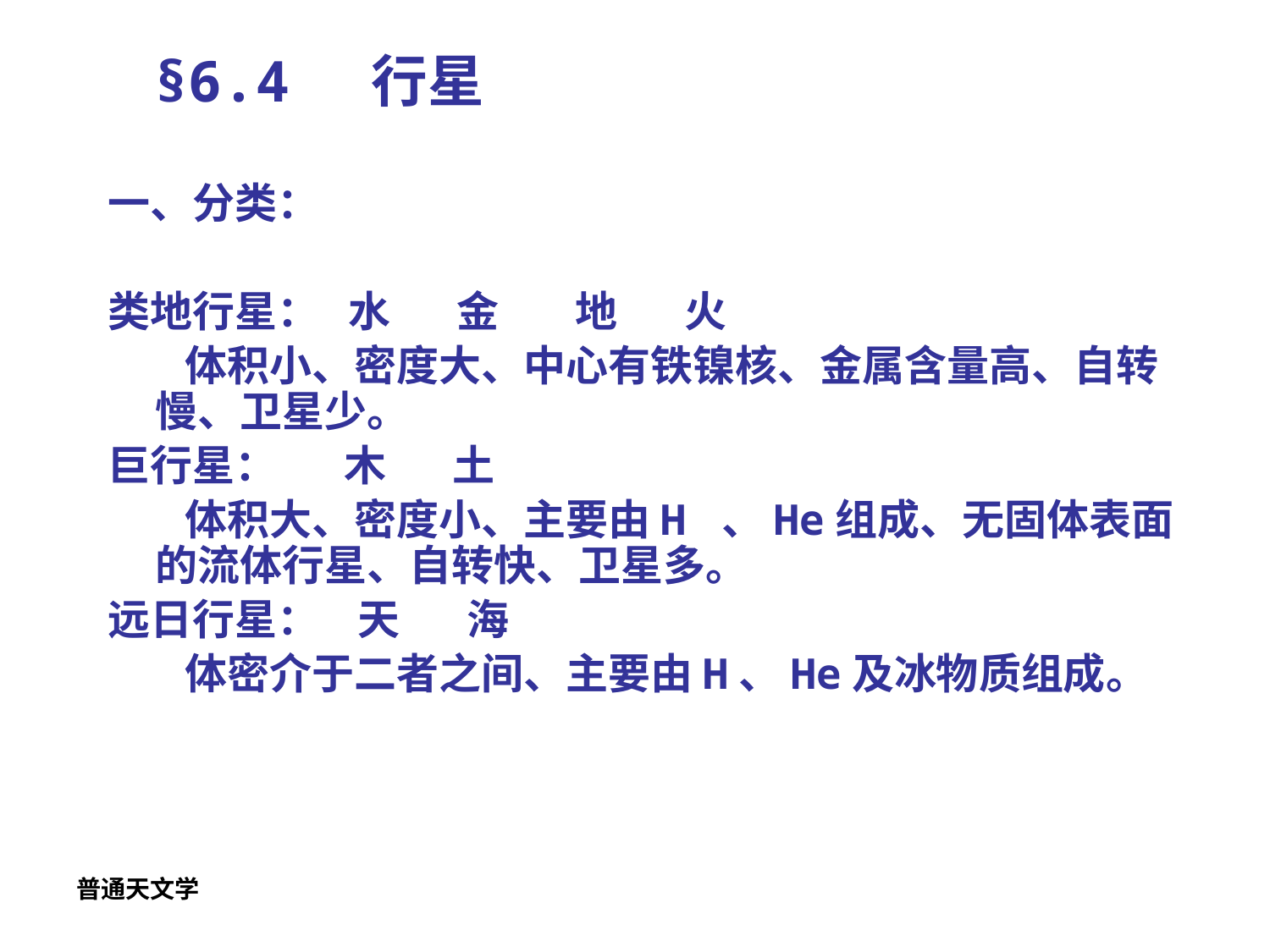

# §6.4  行星
一、分类：

类地行星：   水       金        地       火
       体积小、密度大、中心有铁镍核、金属含量高、自转慢、卫星少。
巨行星：       木       土
       体积大、密度小、主要由H 、He组成、无固体表面的流体行星、自转快、卫星多。
远日行星：    天       海
       体密介于二者之间、主要由H、He及冰物质组成。
普通天文学